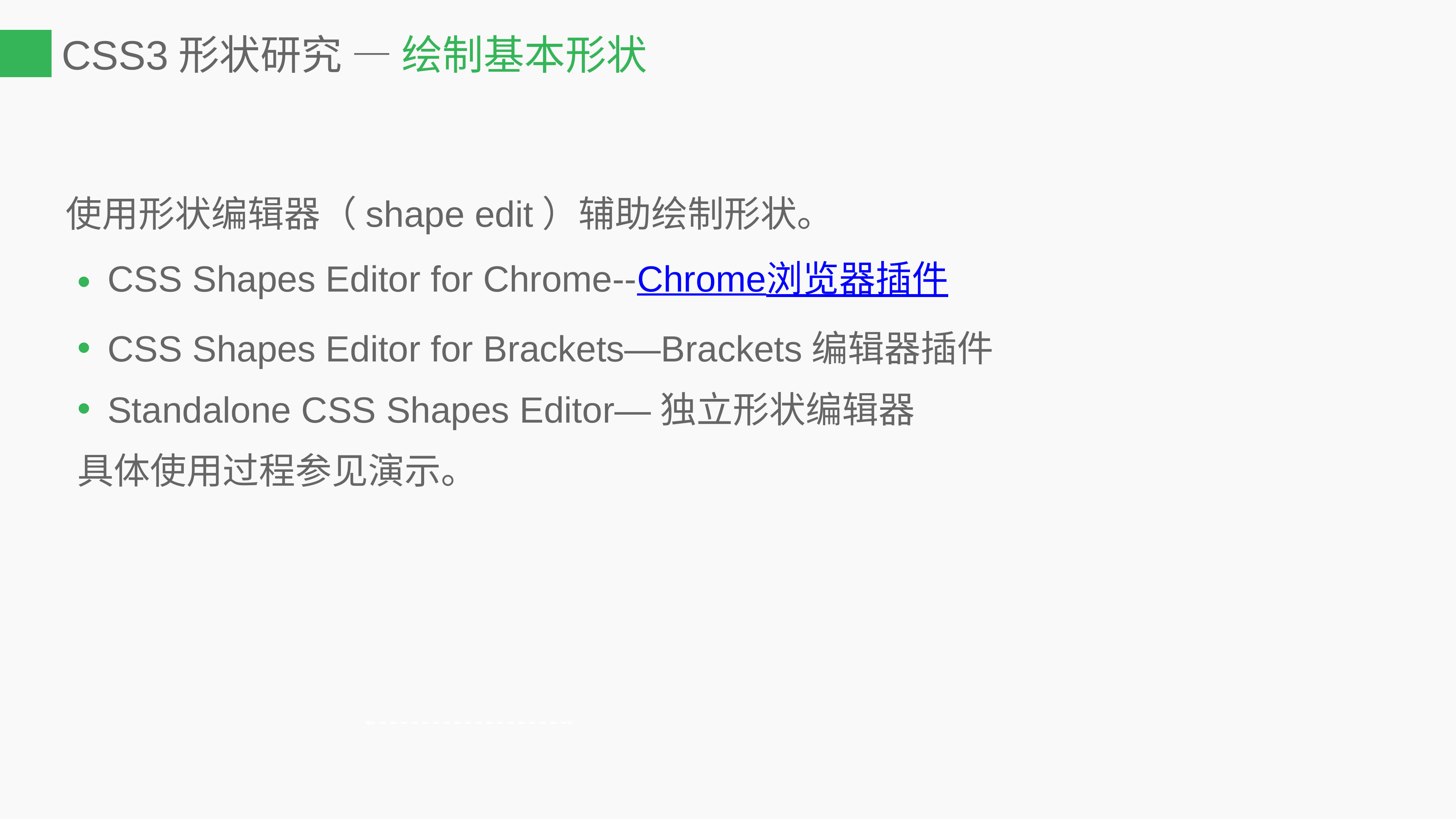

# CSS3形状研究 — 绘制基本形状
使用形状编辑器（shape edit）辅助绘制形状。
CSS Shapes Editor for Chrome--Chrome浏览器插件
CSS Shapes Editor for Brackets—Brackets编辑器插件
Standalone CSS Shapes Editor—独立形状编辑器
具体使用过程参见演示。